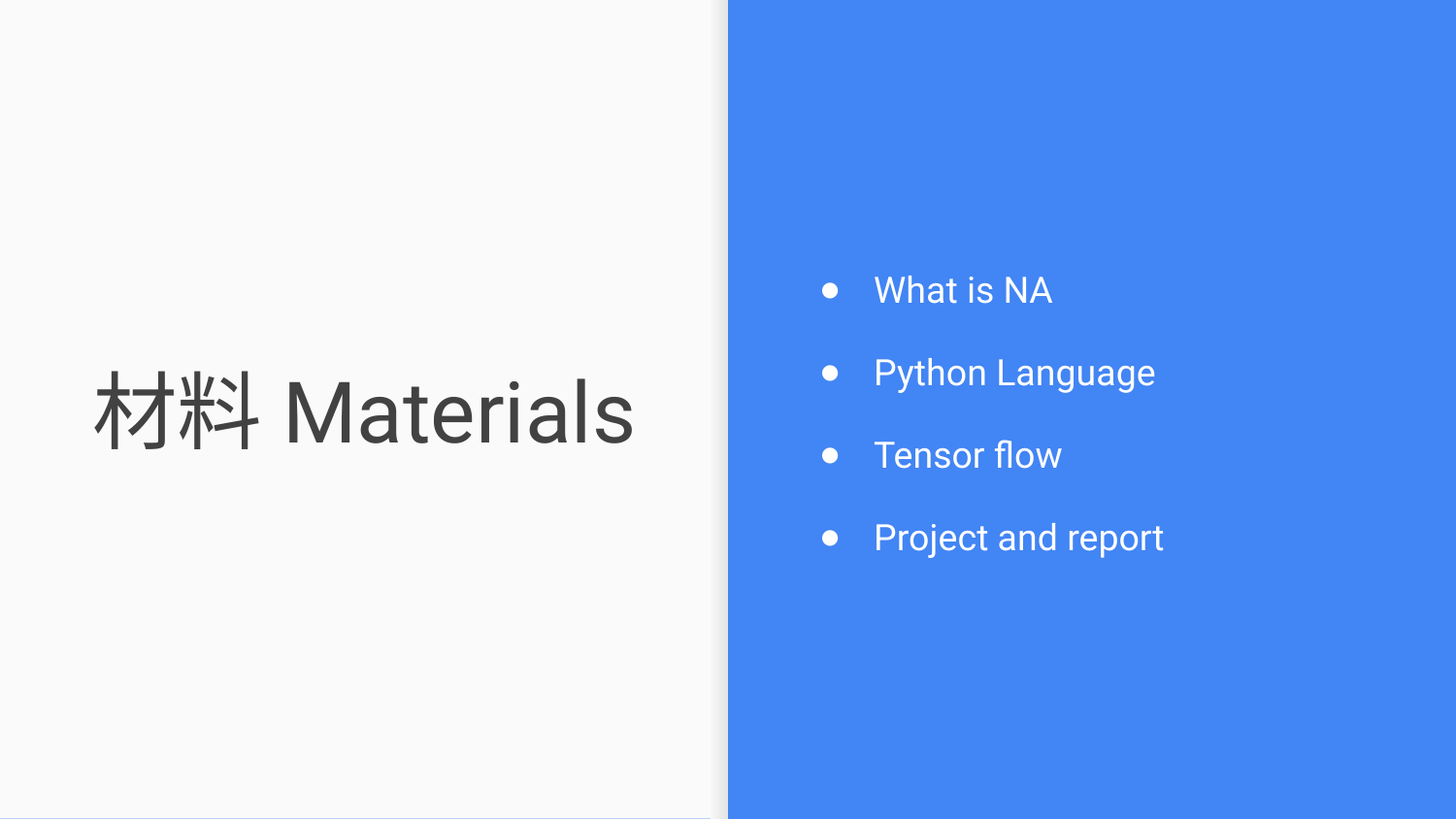

What is NA
Python Language
Tensor flow
Project and report
# 材料Materials